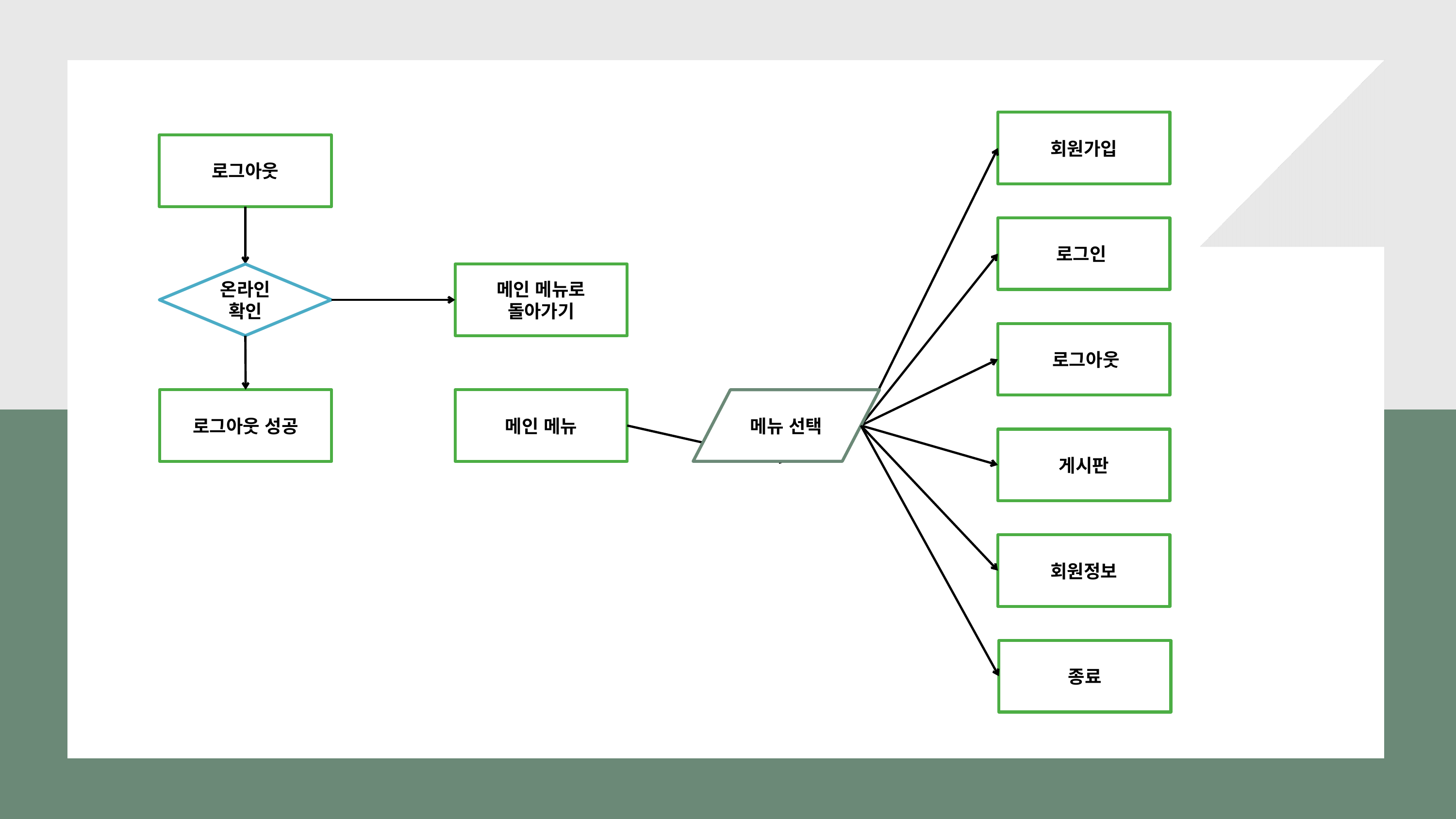

.회원가입.
로그아웃
로그인
온라인 확인
메인 메뉴로
돌아가기
.로그아웃
로그아웃 성공
메인 메뉴
메뉴 선택

게시판
회원정보
종료